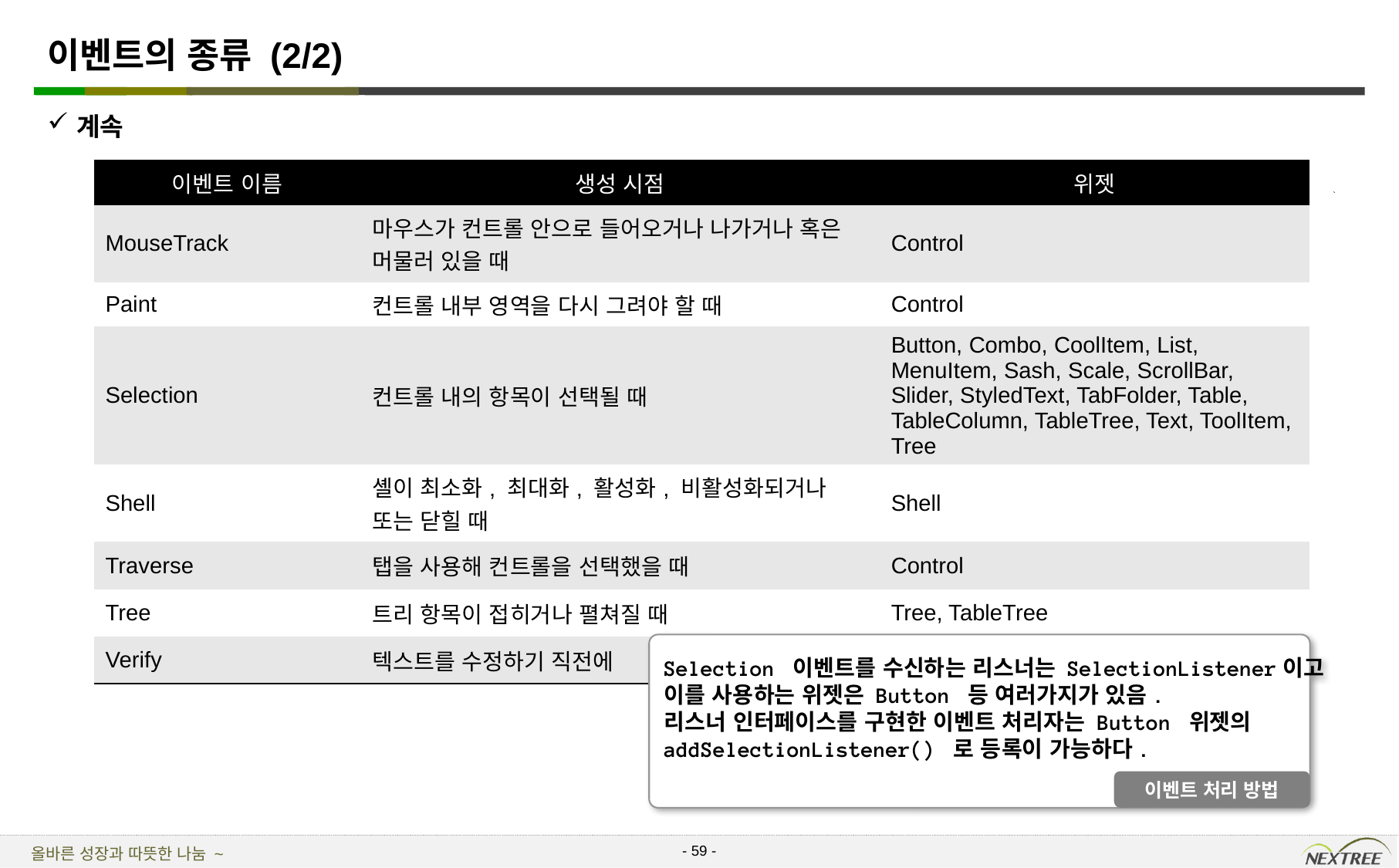

# 이벤트의 종류 (2/2)
계속
| 이벤트 이름 | 생성 시점 | 위젯 |
| --- | --- | --- |
| MouseTrack | 마우스가 컨트롤 안으로 들어오거나 나가거나 혹은 머물러 있을 때 | Control |
| Paint | 컨트롤 내부 영역을 다시 그려야 할 때 | Control |
| Selection | 컨트롤 내의 항목이 선택될 때 | Button, Combo, CoolItem, List, MenuItem, Sash, Scale, ScrollBar, Slider, StyledText, TabFolder, Table, TableColumn, TableTree, Text, ToolItem, Tree |
| Shell | 셸이 최소화, 최대화, 활성화, 비활성화되거나 또는 닫힐 때 | Shell |
| Traverse | 탭을 사용해 컨트롤을 선택했을 때 | Control |
| Tree | 트리 항목이 접히거나 펼쳐질 때 | Tree, TableTree |
| Verify | 텍스트를 수정하기 직전에 | Text, StyledText |
Selection 이벤트를 수신하는 리스너는 SelectionListener이고
이를 사용하는 위젯은 Button 등 여러가지가 있음.
리스너 인터페이스를 구현한 이벤트 처리자는 Button 위젯의
addSelectionListener() 로 등록이 가능하다.

이벤트 처리 방법